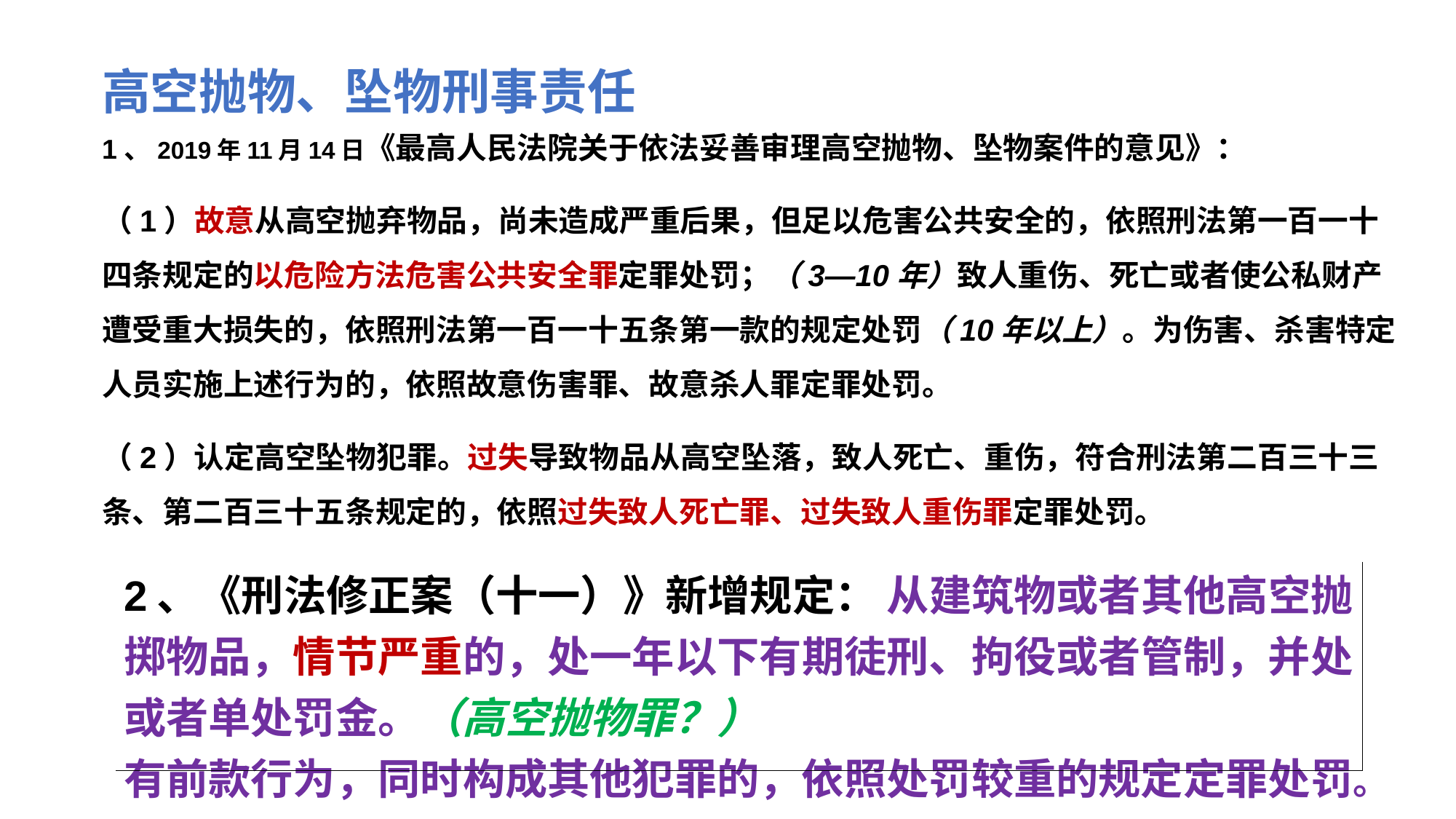

高空抛物、坠物刑事责任
1、2019年11月14日《最高人民法院关于依法妥善审理高空抛物、坠物案件的意见》：
（1）故意从高空抛弃物品，尚未造成严重后果，但足以危害公共安全的，依照刑法第一百一十四条规定的以危险方法危害公共安全罪定罪处罚；（3—10年）致人重伤、死亡或者使公私财产遭受重大损失的，依照刑法第一百一十五条第一款的规定处罚（10年以上）。为伤害、杀害特定人员实施上述行为的，依照故意伤害罪、故意杀人罪定罪处罚。
（2）认定高空坠物犯罪。过失导致物品从高空坠落，致人死亡、重伤，符合刑法第二百三十三条、第二百三十五条规定的，依照过失致人死亡罪、过失致人重伤罪定罪处罚。
| 2、《刑法修正案（十一）》新增规定： 从建筑物或者其他高空抛掷物品，情节严重的，处一年以下有期徒刑、拘役或者管制，并处或者单处罚金。（高空抛物罪？） 有前款行为，同时构成其他犯罪的，依照处罚较重的规定定罪处罚。 |
| --- |